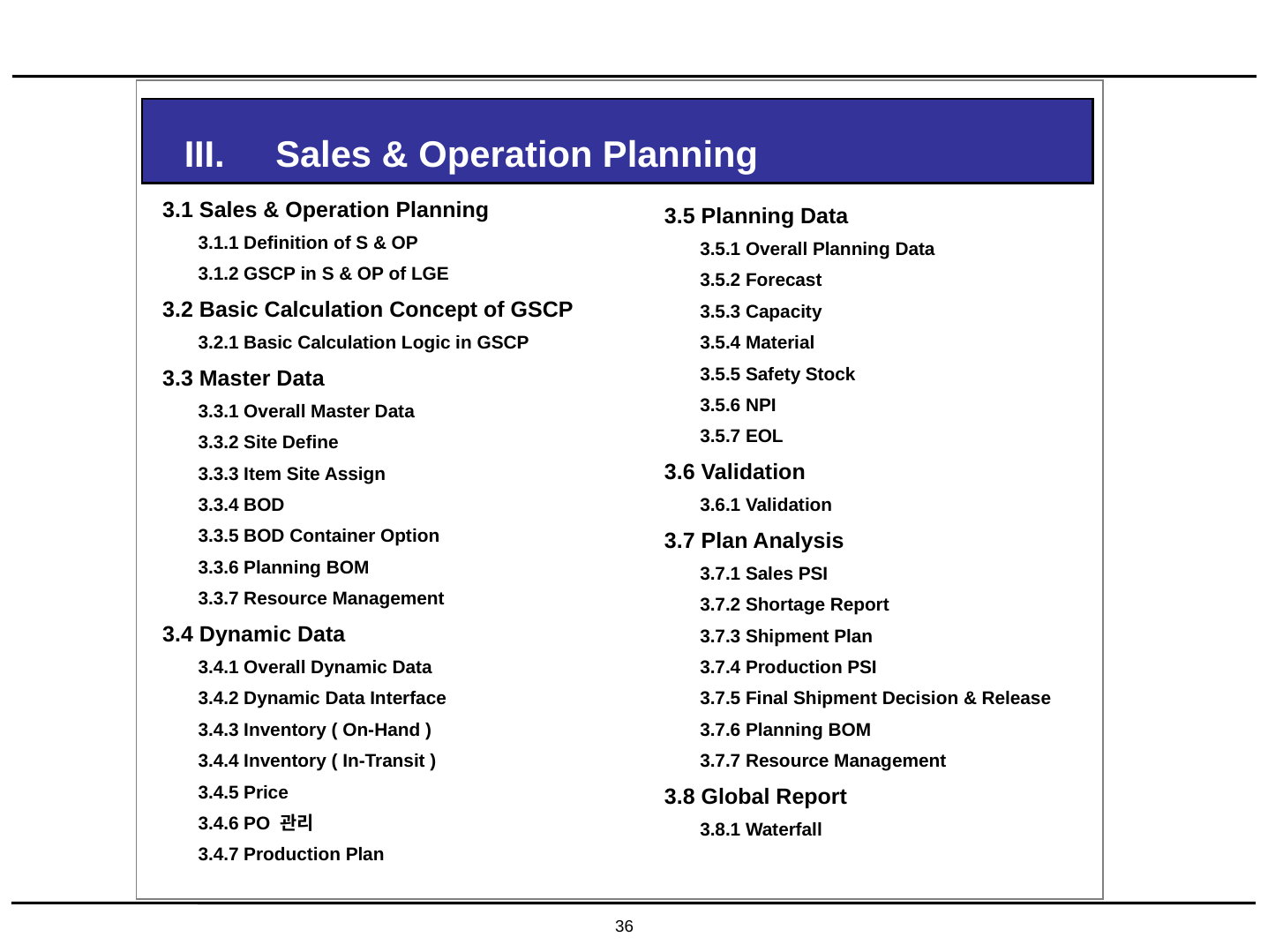

III.     Sales & Operation Planning

3.1 Sales & Operation Planning
       3.1.1 Definition of S & OP
       3.1.2 GSCP in S & OP of LGE
3.2 Basic Calculation Concept of GSCP
       3.2.1 Basic Calculation Logic in GSCP
3.3 Master Data
       3.3.1 Overall Master Data
       3.3.2 Site Define
       3.3.3 Item Site Assign
       3.3.4 BOD
       3.3.5 BOD Container Option
       3.3.6 Planning BOM
       3.3.7 Resource Management
3.4 Dynamic Data
       3.4.1 Overall Dynamic Data
       3.4.2 Dynamic Data Interface
       3.4.3 Inventory ( On-Hand )
       3.4.4 Inventory ( In-Transit )
       3.4.5 Price
       3.4.6 PO 관리
       3.4.7 Production Plan
3.5 Planning Data
       3.5.1 Overall Planning Data
       3.5.2 Forecast
       3.5.3 Capacity
       3.5.4 Material
       3.5.5 Safety Stock
       3.5.6 NPI
       3.5.7 EOL
3.6 Validation
       3.6.1 Validation
3.7 Plan Analysis
       3.7.1 Sales PSI
       3.7.2 Shortage Report
       3.7.3 Shipment Plan
       3.7.4 Production PSI
       3.7.5 Final Shipment Decision & Release
       3.7.6 Planning BOM
       3.7.7 Resource Management
3.8 Global Report
       3.8.1 Waterfall
36